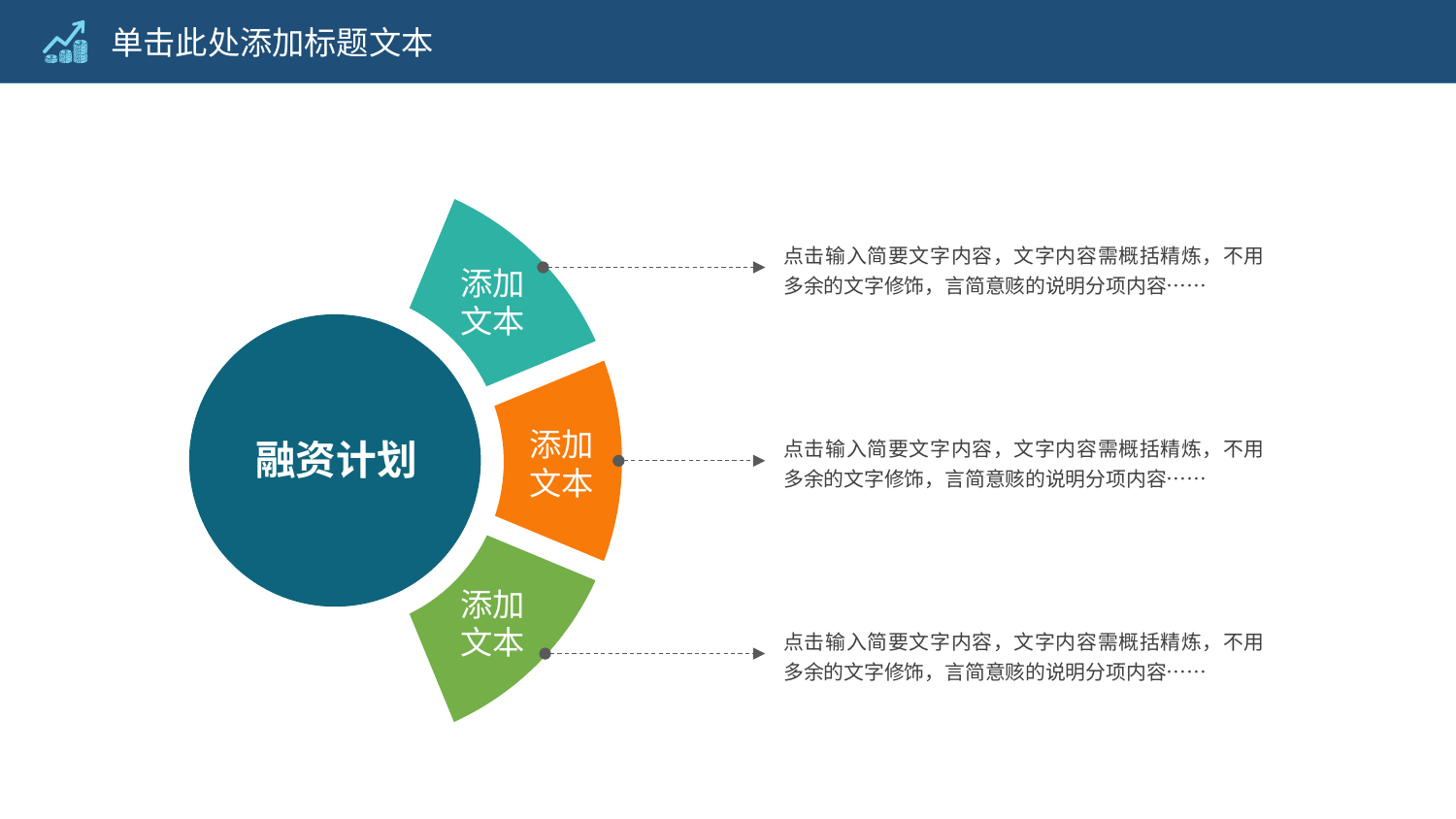

# 单击此处添加标题文本

点击输入简要文字内容，文字内容需概括精炼，不用多余的文字修饰，言简意赅的说明分项内容……
添加文本

添加文本
融资计划
点击输入简要文字内容，文字内容需概括精炼，不用多余的文字修饰，言简意赅的说明分项内容……

添加文本
点击输入简要文字内容，文字内容需概括精炼，不用多余的文字修饰，言简意赅的说明分项内容……